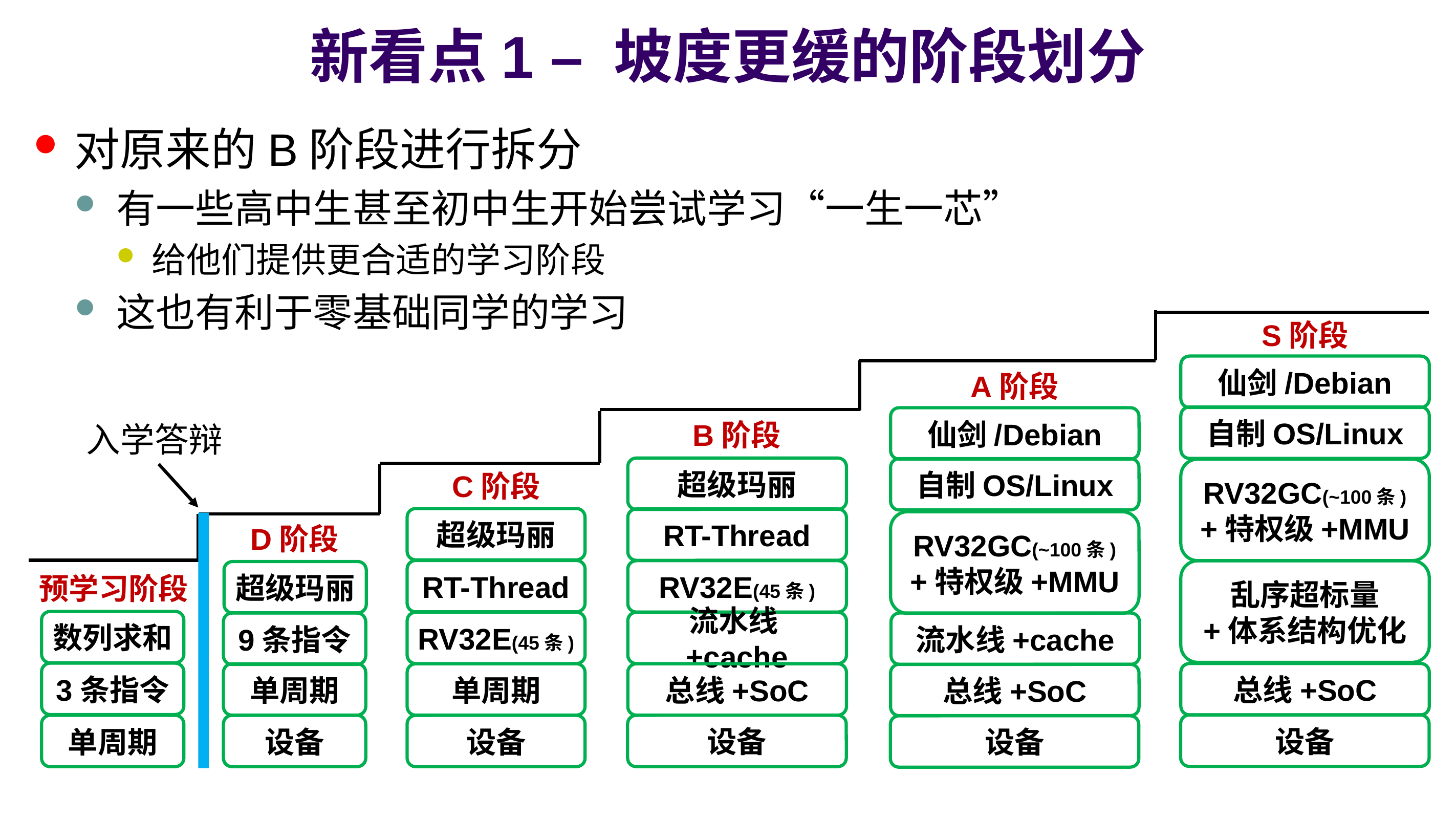

# 新看点1 – 坡度更缓的阶段划分
对原来的B阶段进行拆分
有一些高中生甚至初中生开始尝试学习“一生一芯”
给他们提供更合适的学习阶段
这也有利于零基础同学的学习
S阶段
仙剑/Debian
A阶段
自制OS/Linux
仙剑/Debian
B阶段
入学答辩
超级玛丽
自制OS/Linux
RV32GC(~100条)
+特权级+MMU
C阶段
超级玛丽
RT-Thread
RV32GC(~100条)
+特权级+MMU

D阶段
RT-Thread
RV32E(45条)
乱序超标量
+体系结构优化
超级玛丽
预学习阶段
数列求和
RV32E(45条)
流水线+cache
流水线+cache
9条指令
3条指令
总线+SoC
单周期
总线+SoC
单周期
总线+SoC
设备
设备
单周期
设备
设备
设备